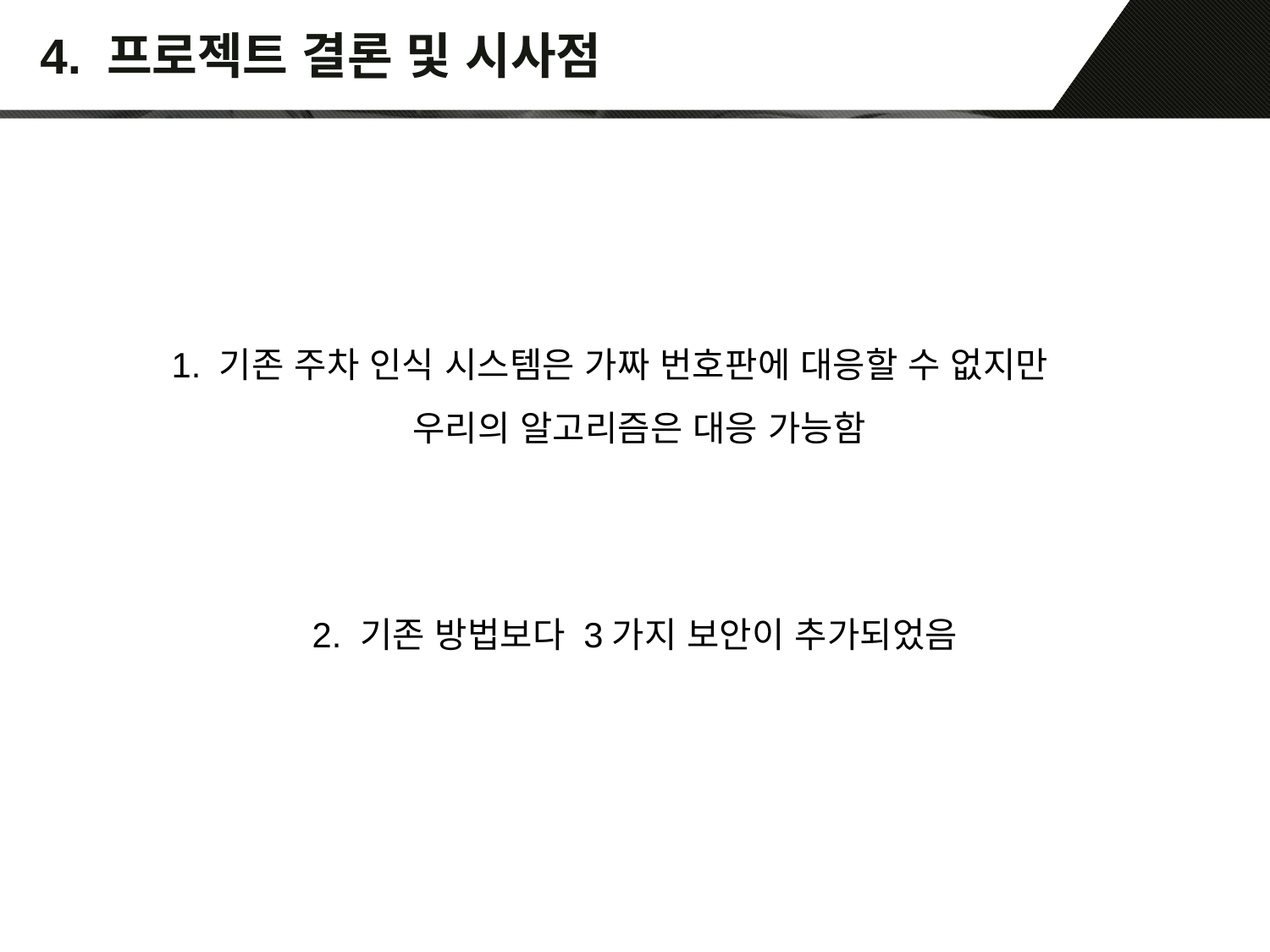

# 4. 프로젝트 결론 및 시사점

기존 주차 인식 시스템은 가짜 번호판에 대응할 수 없지만
     우리의 알고리즘은 대응 가능함
2. 기존 방법보다 3가지 보안이 추가되었음